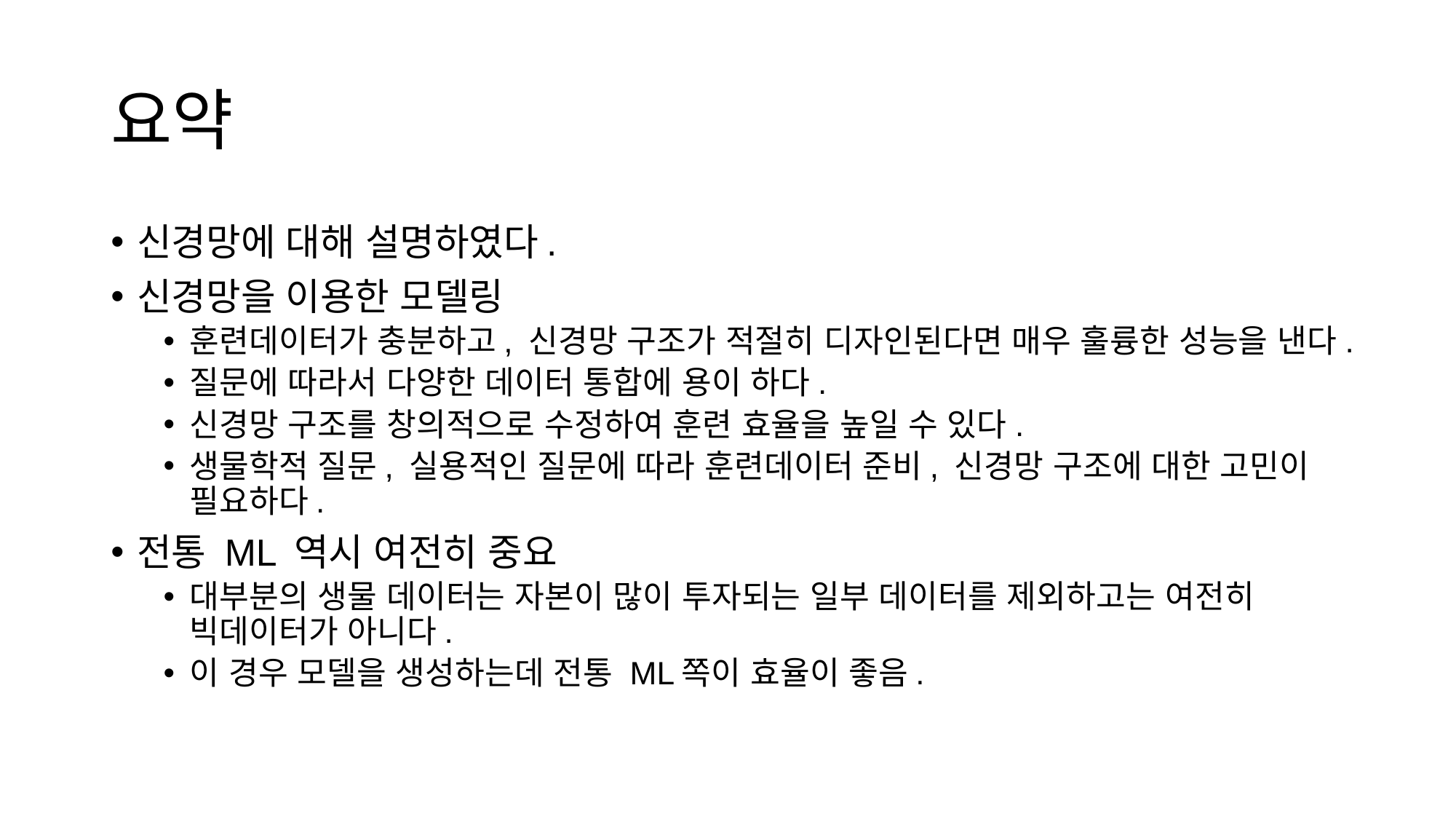

# 요약
신경망에 대해 설명하였다.
신경망을 이용한 모델링
훈련데이터가 충분하고, 신경망 구조가 적절히 디자인된다면 매우 훌륭한 성능을 낸다.
질문에 따라서 다양한 데이터 통합에 용이 하다.
신경망 구조를 창의적으로 수정하여 훈련 효율을 높일 수 있다.
생물학적 질문, 실용적인 질문에 따라 훈련데이터 준비, 신경망 구조에 대한 고민이 필요하다.
전통 ML 역시 여전히 중요
대부분의 생물 데이터는 자본이 많이 투자되는 일부 데이터를 제외하고는 여전히 빅데이터가 아니다.
이 경우 모델을 생성하는데 전통 ML쪽이 효율이 좋음.